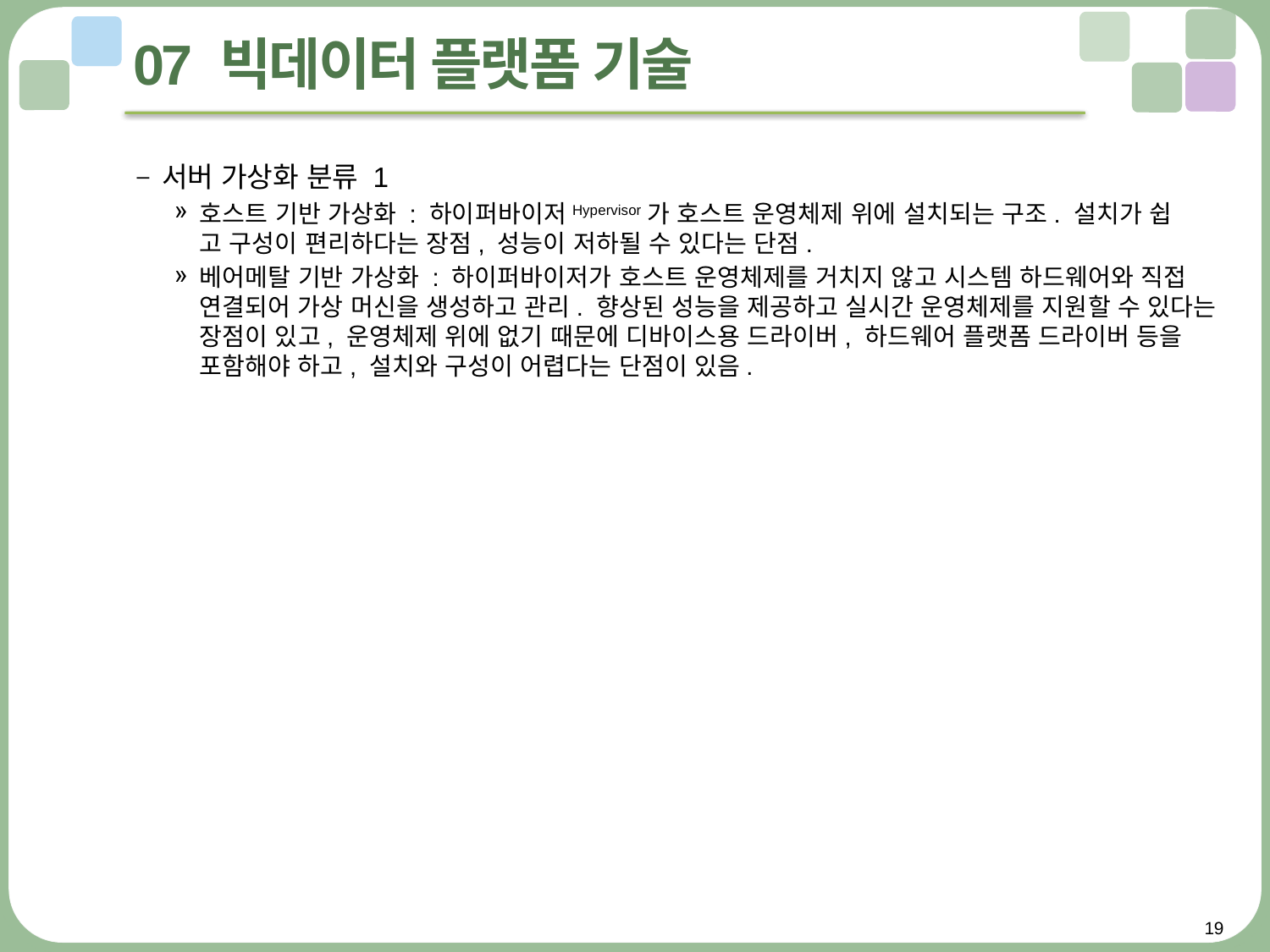

# 07 빅데이터 플랫폼 기술
서버 가상화 분류 1
호스트 기반 가상화 : 하이퍼바이저Hypervisor가 호스트 운영체제 위에 설치되는 구조. 설치가 쉽    고 구성이 편리하다는 장점, 성능이 저하될 수 있다는 단점.
베어메탈 기반 가상화 : 하이퍼바이저가 호스트 운영체제를 거치지 않고 시스템 하드웨어와 직접 연결되어 가상 머신을 생성하고 관리. 향상된 성능을 제공하고 실시간 운영체제를 지원할 수 있다는 장점이 있고, 운영체제 위에 없기 때문에 디바이스용 드라이버, 하드웨어 플랫폼 드라이버 등을 포함해야 하고, 설치와 구성이 어렵다는 단점이 있음.